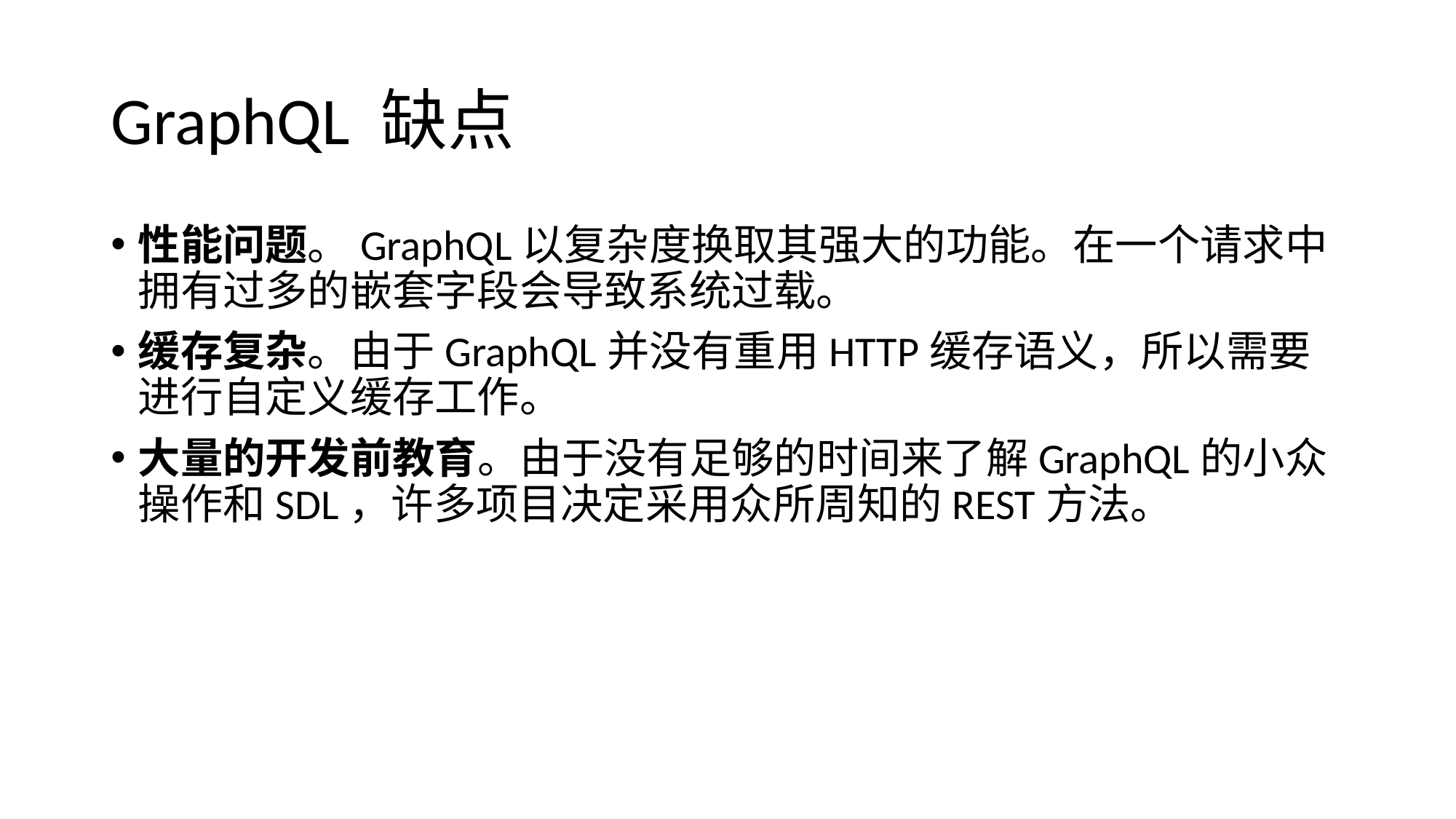

# GraphQL 缺点
性能问题。GraphQL以复杂度换取其强大的功能。在一个请求中拥有过多的嵌套字段会导致系统过载。
缓存复杂。由于GraphQL并没有重用HTTP缓存语义，所以需要进行自定义缓存工作。
大量的开发前教育。由于没有足够的时间来了解GraphQL的小众操作和SDL，许多项目决定采用众所周知的REST方法。